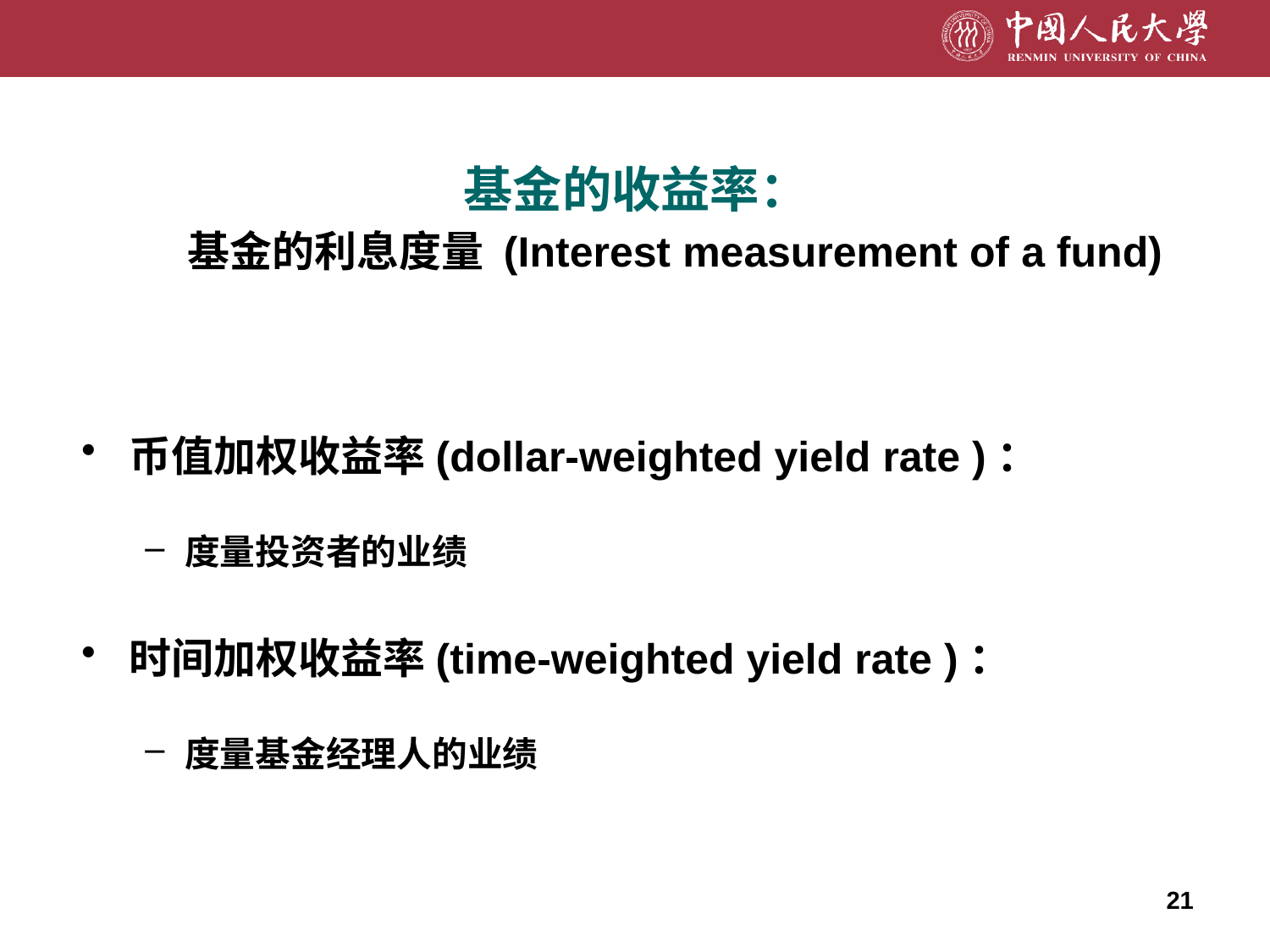

# 基金的收益率： 基金的利息度量 (Interest measurement of a fund)
币值加权收益率(dollar-weighted yield rate )：
度量投资者的业绩
时间加权收益率(time-weighted yield rate )：
度量基金经理人的业绩
21